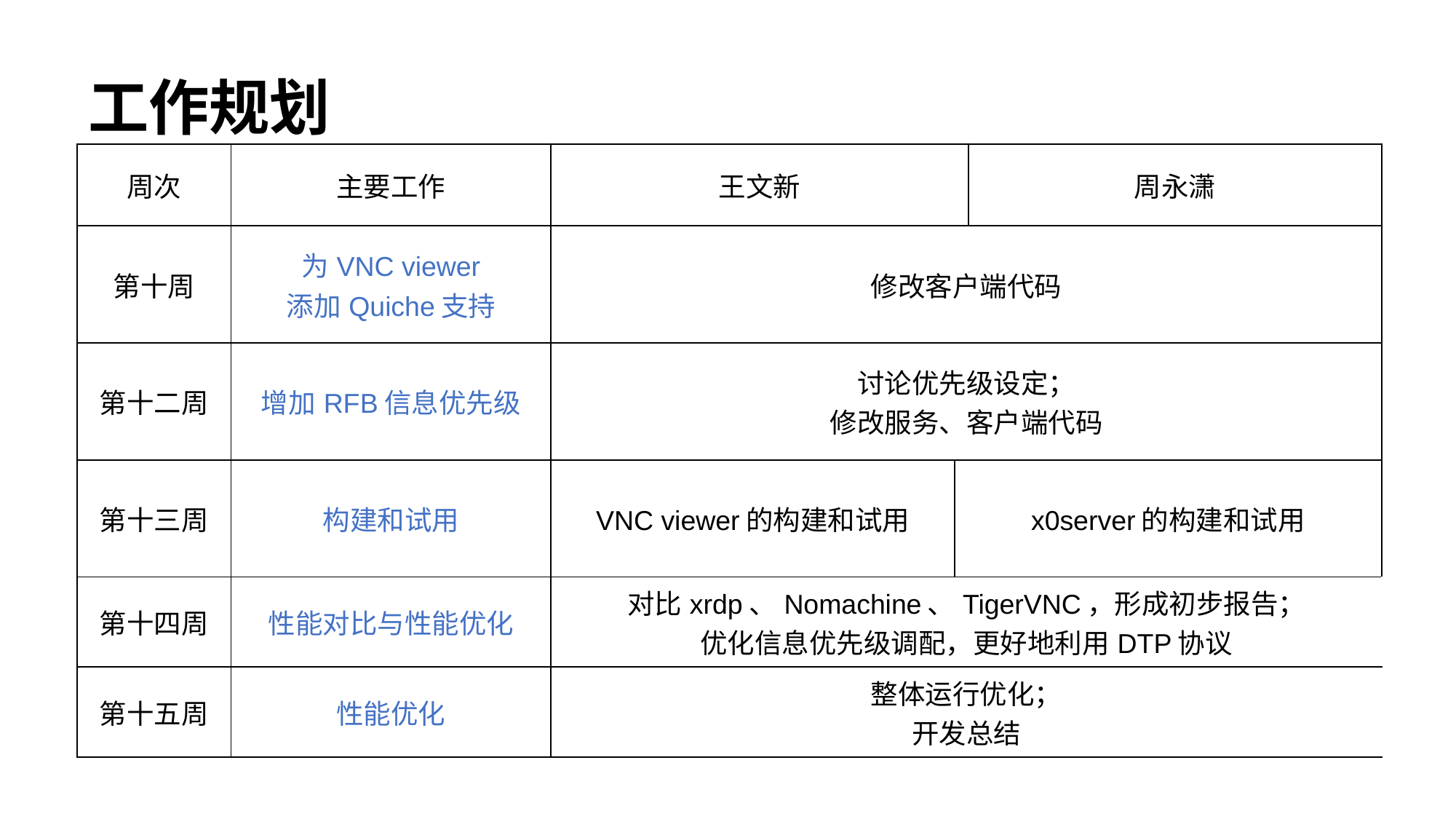

# 工作规划
| 周次 | 主要工作 | 王文新 | 周永潇 | 周永潇 |
| --- | --- | --- | --- | --- |
| 第十周 | 为VNC viewer 添加Quiche支持 | 修改客户端代码 | 修改客户端代码 |  |
| 第十二周 | 增加RFB信息优先级 | 讨论优先级设定； 修改服务、客户端代码 | 讨论优先级设定； 修改服务、客户端代码 |  |
| 第十三周 | 构建和试用 | VNC viewer的构建和试用 | x0server的构建和试用 |  |
| 第十四周 | 性能对比与性能优化 | 对比xrdp、Nomachine、TigerVNC，形成初步报告； 优化信息优先级调配，更好地利用DTP协议 | 深入了解VNC、RFB协议，厘清协议架构和主要实现过程 |  |
| 第十五周 | 性能优化 | 整体运行优化； 开发总结 | Xserver,x0vncserver代码阅读； Wiki 构建 |  |